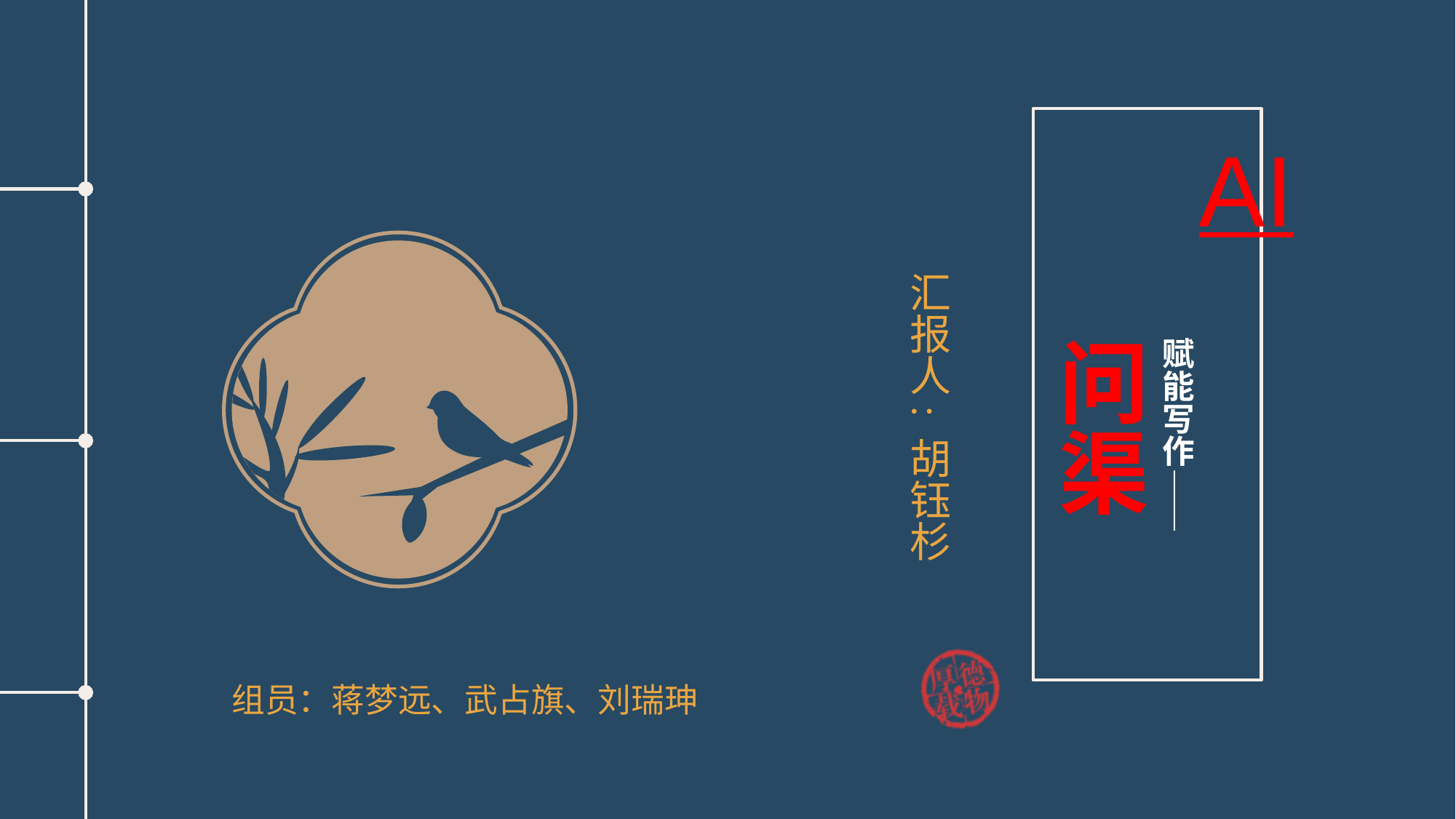

# 赋能写作—— 问渠
AI
汇报人: 胡钰杉
组员：蒋梦远、武占旗、刘瑞珅